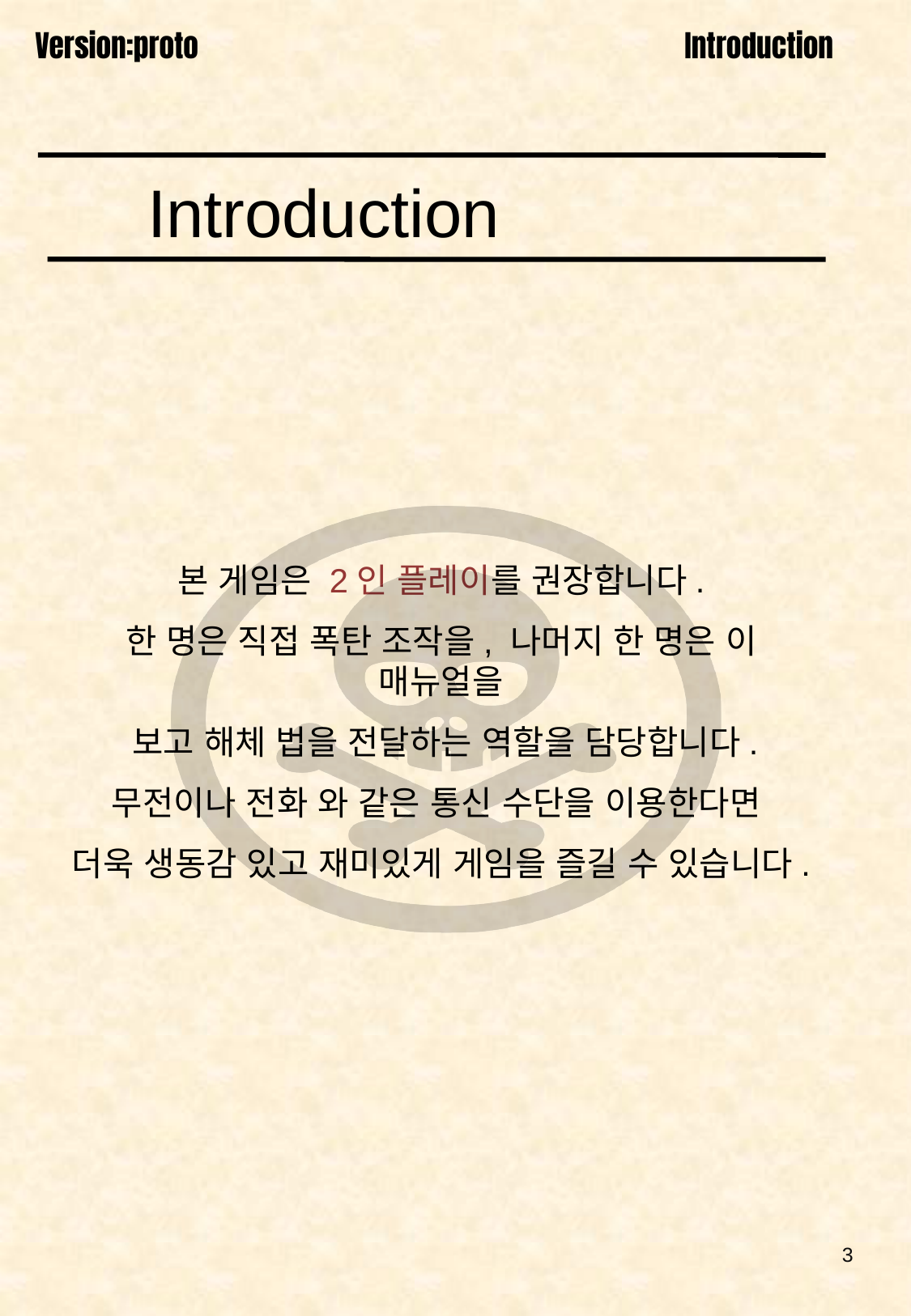

Version:proto
Introduction
Introduction

본 게임은 2인 플레이를 권장합니다.

한 명은 직접 폭탄 조작을, 나머지 한 명은 이 매뉴얼을

 보고 해체 법을 전달하는 역할을 담당합니다.

무전이나 전화 와 같은 통신 수단을 이용한다면

더욱 생동감 있고 재미있게 게임을 즐길 수 있습니다.
3